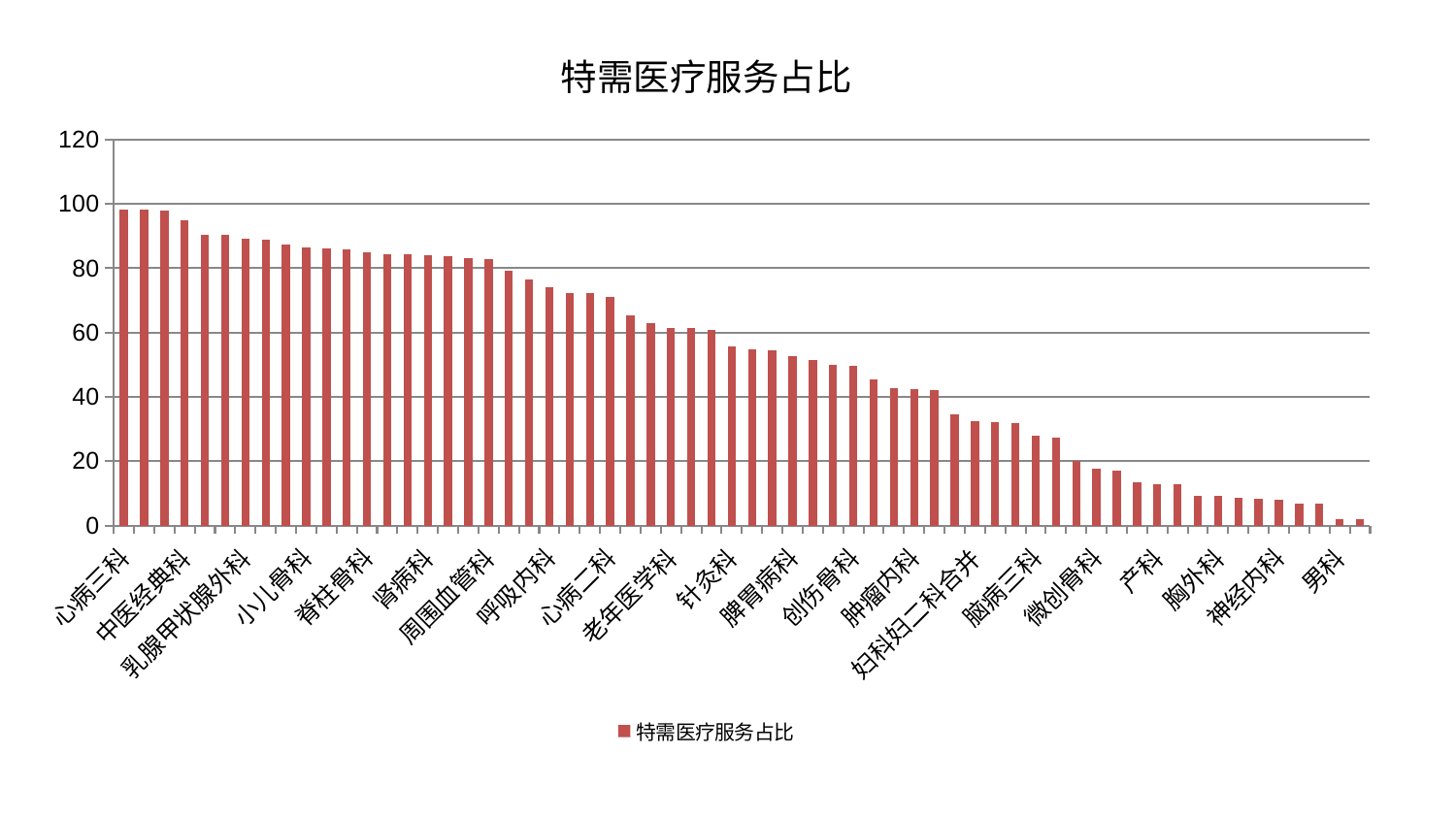

### Chart: 特需医疗服务占比

| Category | 特需医疗服务占比 |
|---|---|
| 心病三科 | 98.16956140127735 |
| 普通外科 | 98.12188391412593 |
| 心病四科 | 97.90891257421848 |
| 中医经典科 | 95.05798784143673 |
| 血液科 | 90.41269033488328 |
| 小儿推拿科 | 90.26805807208855 |
| 乳腺甲状腺外科 | 89.13051644183147 |
| 西区重症医学科 | 88.93372202256337 |
| 皮肤科 | 87.35387196349842 |
| 小儿骨科 | 86.49304227592 |
| 眼科 | 86.14972740447857 |
| 神经外科 | 85.86947007138319 |
| 脊柱骨科 | 84.93490664727108 |
| 治未病中心 | 84.49400926195064 |
| 运动损伤骨科 | 84.36606825365962 |
| 肾病科 | 83.92127927158145 |
| 身心医学科 | 83.80191520504998 |
| 中医外治中心 | 83.15496871356005 |
| 周围血管科 | 82.73976277347117 |
| 东区重症医学科 | 79.11732810583504 |
| 综合内科 | 76.47272078241207 |
| 呼吸内科 | 74.02039992958555 |
| 康复科 | 72.41546103709877 |
| 儿科 | 72.21725908040875 |
| 心病二科 | 70.97491088895671 |
| 脑病二科 | 65.43863034005312 |
| 肾脏内科 | 62.87084223905115 |
| 老年医学科 | 61.45582389005115 |
| 泌尿外科 | 61.41967831473656 |
| 肝病科 | 60.72460957835326 |
| 针灸科 | 55.75568492107603 |
| 重症医学科 | 54.833825094966684 |
| 骨科 | 54.46538722758556 |
| 脾胃病科 | 52.81395184510451 |
| 妇科 | 51.4996175640774 |
| 风湿病科 | 49.927513272774334 |
| 创伤骨科 | 49.58225872146069 |
| 肛肠科 | 45.3588630447374 |
| 医院 | 42.69780353166228 |
| 肿瘤内科 | 42.32375646474813 |
| 东区肾病科 | 42.00502142766391 |
| 妇二科 | 34.53885313229035 |
| 妇科妇二科合并 | 32.495804965695704 |
| 消化内科 | 32.073089632737364 |
| 推拿科 | 31.889247556207057 |
| 脑病三科 | 27.90713459892322 |
| 显微骨科 | 27.24210386674255 |
| 心病一科 | 20.158565382068705 |
| 微创骨科 | 17.659131832576524 |
| 耳鼻喉科 | 16.917384479690554 |
| 内分泌科 | 13.31896671356323 |
| 产科 | 12.845186986857282 |
| 脑病一科 | 12.740521277575144 |
| 口腔科 | 9.292854652491878 |
| 胸外科 | 9.138031996171293 |
| 关节骨科 | 8.5626408187792 |
| 肝胆外科 | 8.213176751937645 |
| 神经内科 | 8.071591040895854 |
| 脾胃科消化科合并 | 6.910635048068348 |
| 心血管内科 | 6.660737621780655 |
| 男科 | 1.954069032268002 |
| 美容皮肤科 | 1.8293551529288576 |
79